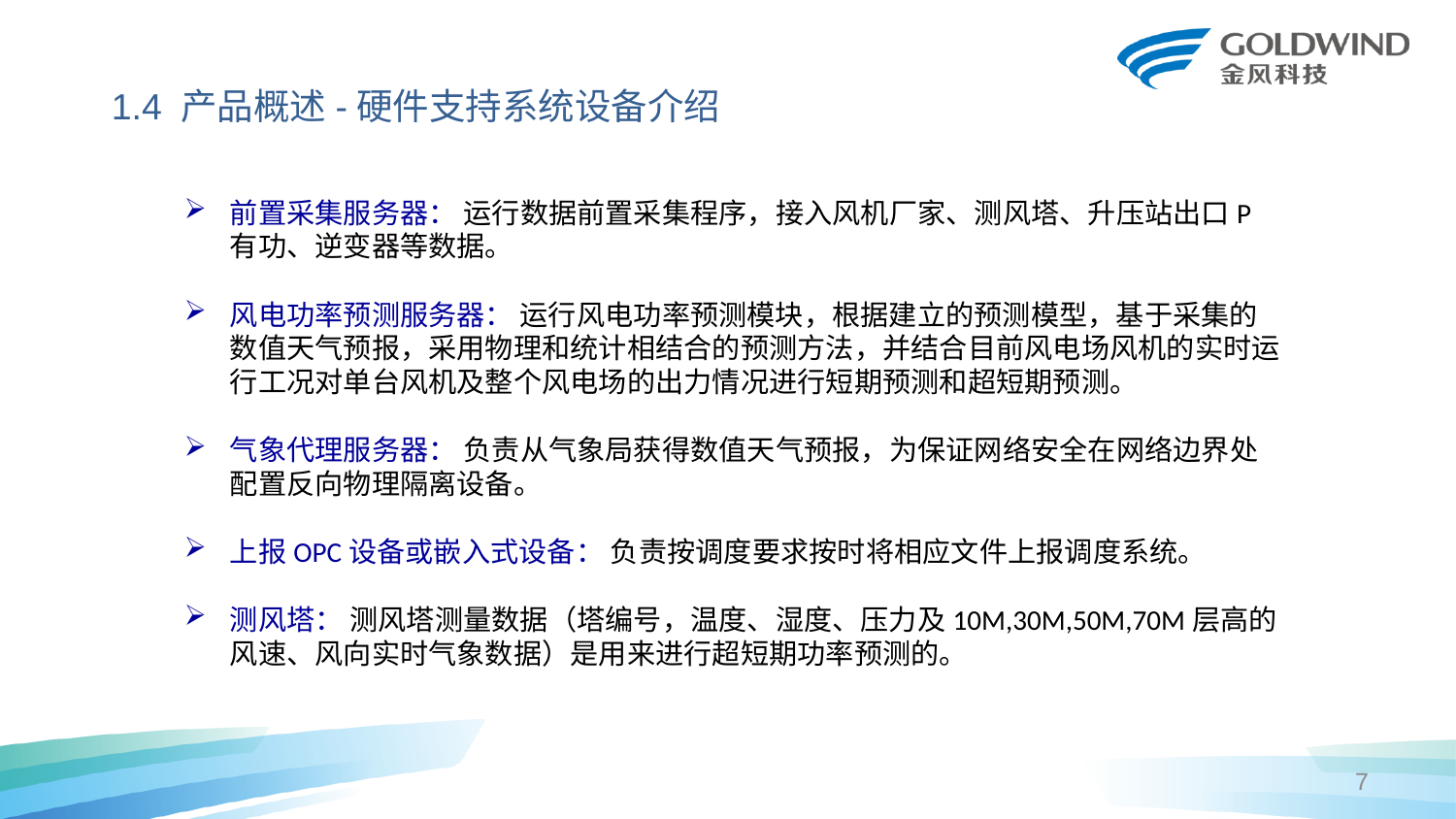

1.4 产品概述-硬件支持系统设备介绍
前置采集服务器： 运行数据前置采集程序，接入风机厂家、测风塔、升压站出口P有功、逆变器等数据。

风电功率预测服务器： 运行风电功率预测模块，根据建立的预测模型，基于采集的数值天气预报，采用物理和统计相结合的预测方法，并结合目前风电场风机的实时运行工况对单台风机及整个风电场的出力情况进行短期预测和超短期预测。

气象代理服务器： 负责从气象局获得数值天气预报，为保证网络安全在网络边界处配置反向物理隔离设备。

上报OPC设备或嵌入式设备： 负责按调度要求按时将相应文件上报调度系统。

测风塔： 测风塔测量数据（塔编号，温度、湿度、压力及10M,30M,50M,70M层高的风速、风向实时气象数据）是用来进行超短期功率预测的。

7